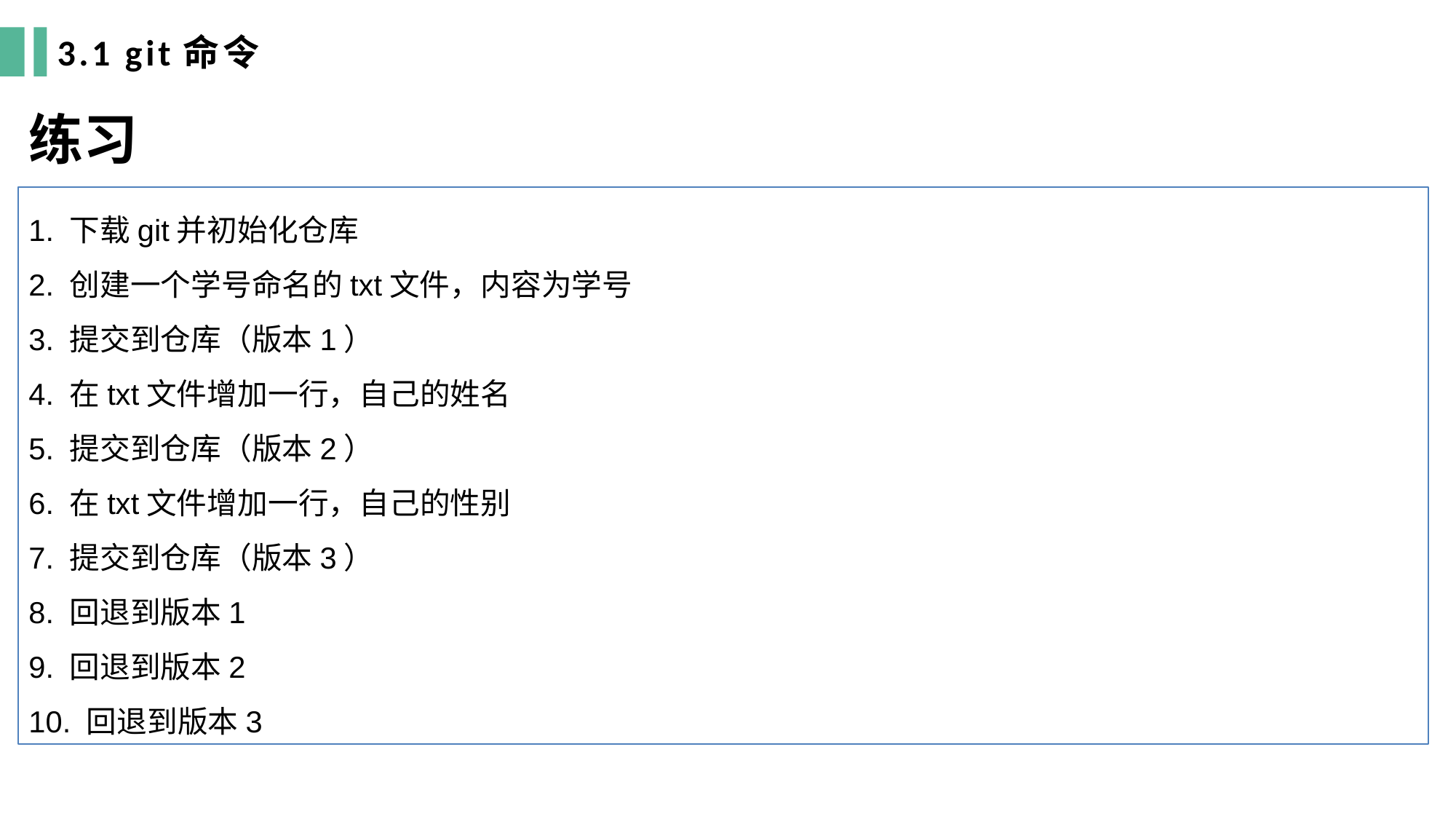

3.1 git命令
练习
1. 下载git并初始化仓库
2. 创建一个学号命名的txt文件，内容为学号
3. 提交到仓库（版本1）
4. 在txt文件增加一行，自己的姓名
5. 提交到仓库（版本2）
6. 在txt文件增加一行，自己的性别
7. 提交到仓库（版本3）
8. 回退到版本1
9. 回退到版本2
10. 回退到版本3